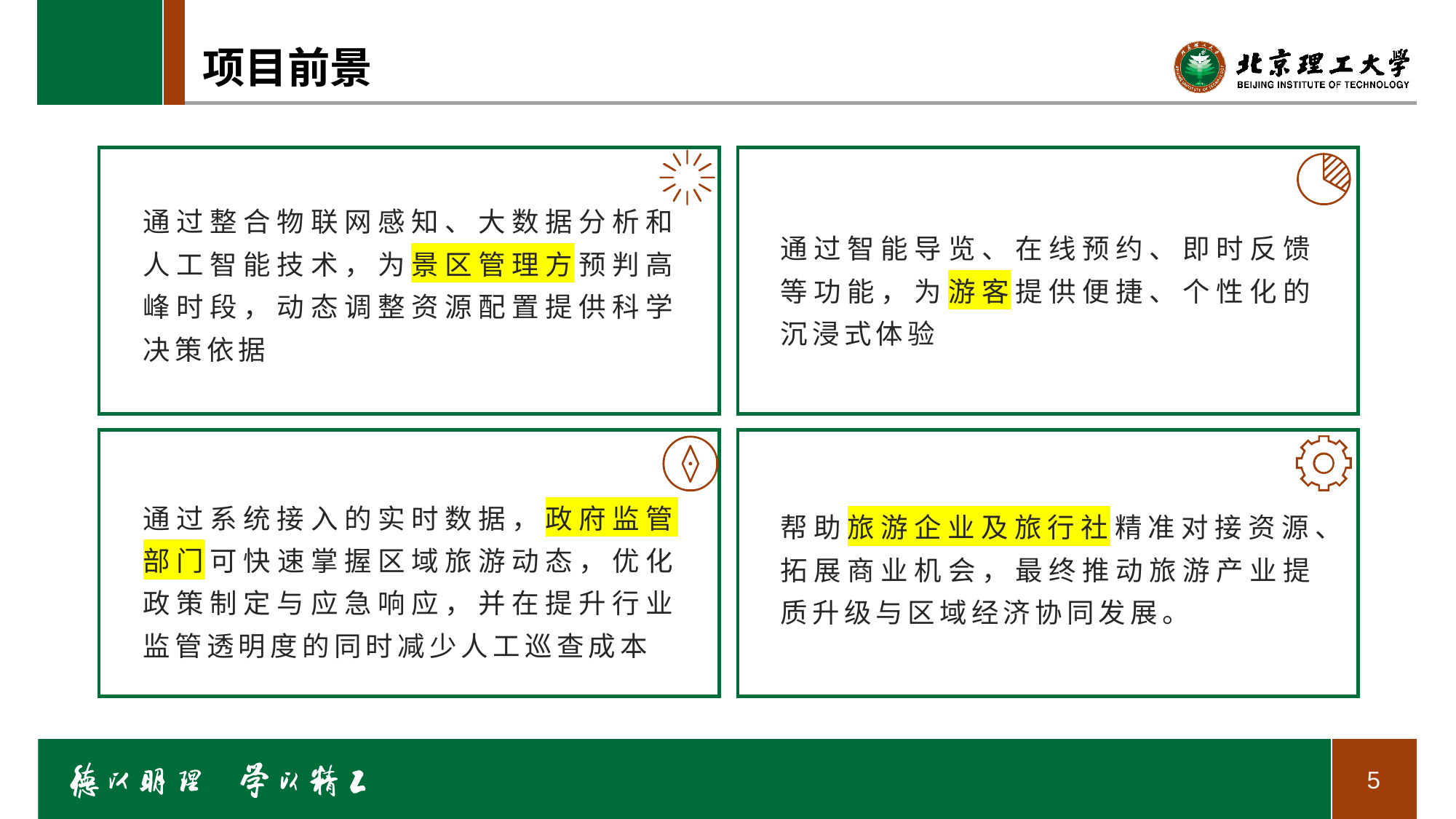

# 项目前景

通过整合物联网感知、大数据分析和人工智能技术，为景区管理方预判高峰时段，动态调整资源配置提供科学决策依据
通过智能导览、在线预约、即时反馈等功能，为游客提供便捷、个性化的沉浸式体验

通过系统接入的实时数据，政府监管部门可快速掌握区域旅游动态，优化政策制定与应急响应，并在提升行业监管透明度的同时减少人工巡查成本
帮助旅游企业及旅行社精准对接资源、拓展商业机会，最终推动旅游产业提质升级与区域经济协同发展。